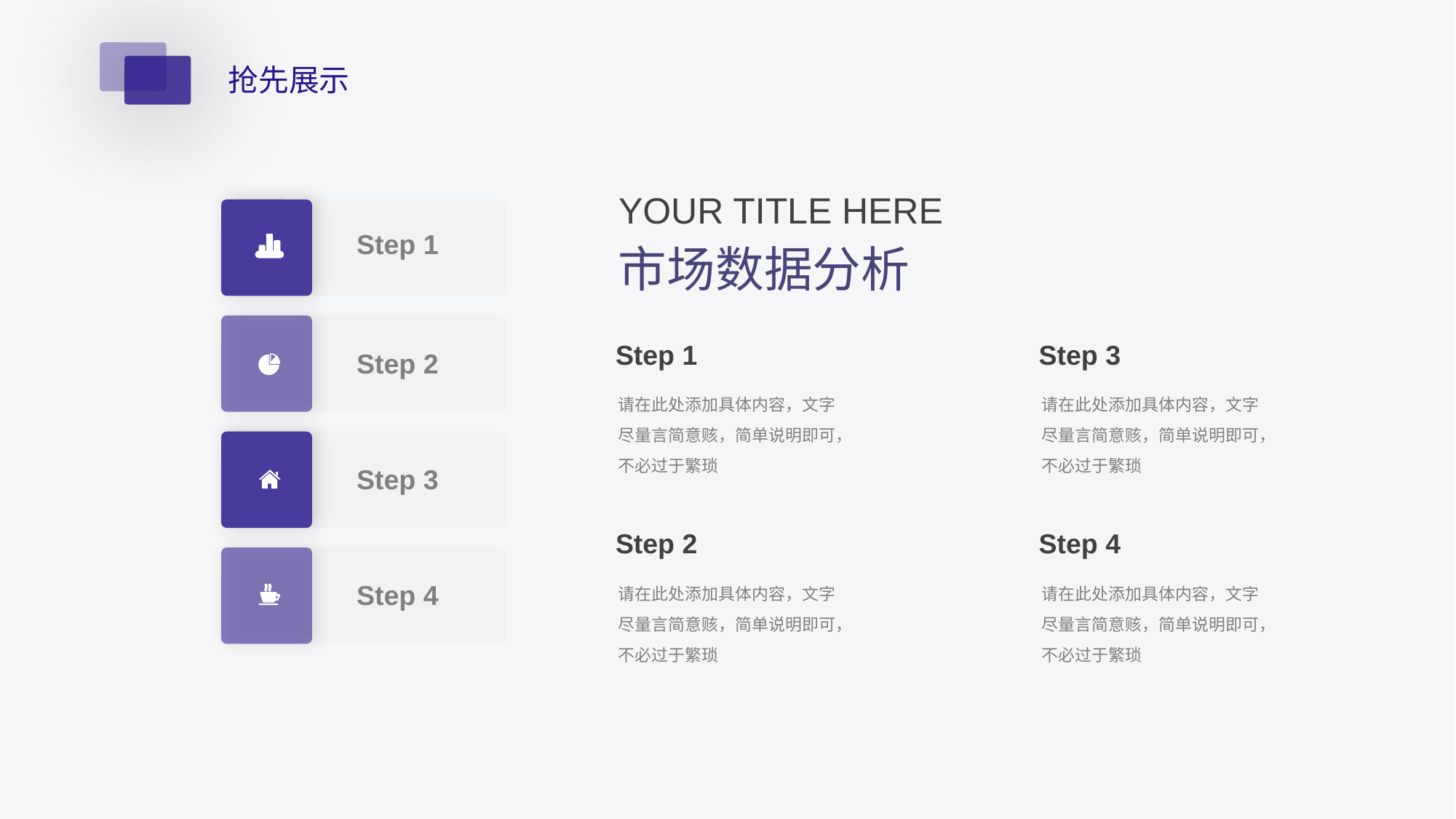

抢先展示
YOUR TITLE HERE

Step 1

市场数据分析

Step 1
Step 3
Step 2

请在此处添加具体内容，文字尽量言简意赅，简单说明即可，不必过于繁琐
请在此处添加具体内容，文字尽量言简意赅，简单说明即可，不必过于繁琐

Step 3

Step 2
Step 4

请在此处添加具体内容，文字尽量言简意赅，简单说明即可，不必过于繁琐
请在此处添加具体内容，文字尽量言简意赅，简单说明即可，不必过于繁琐
Step 4